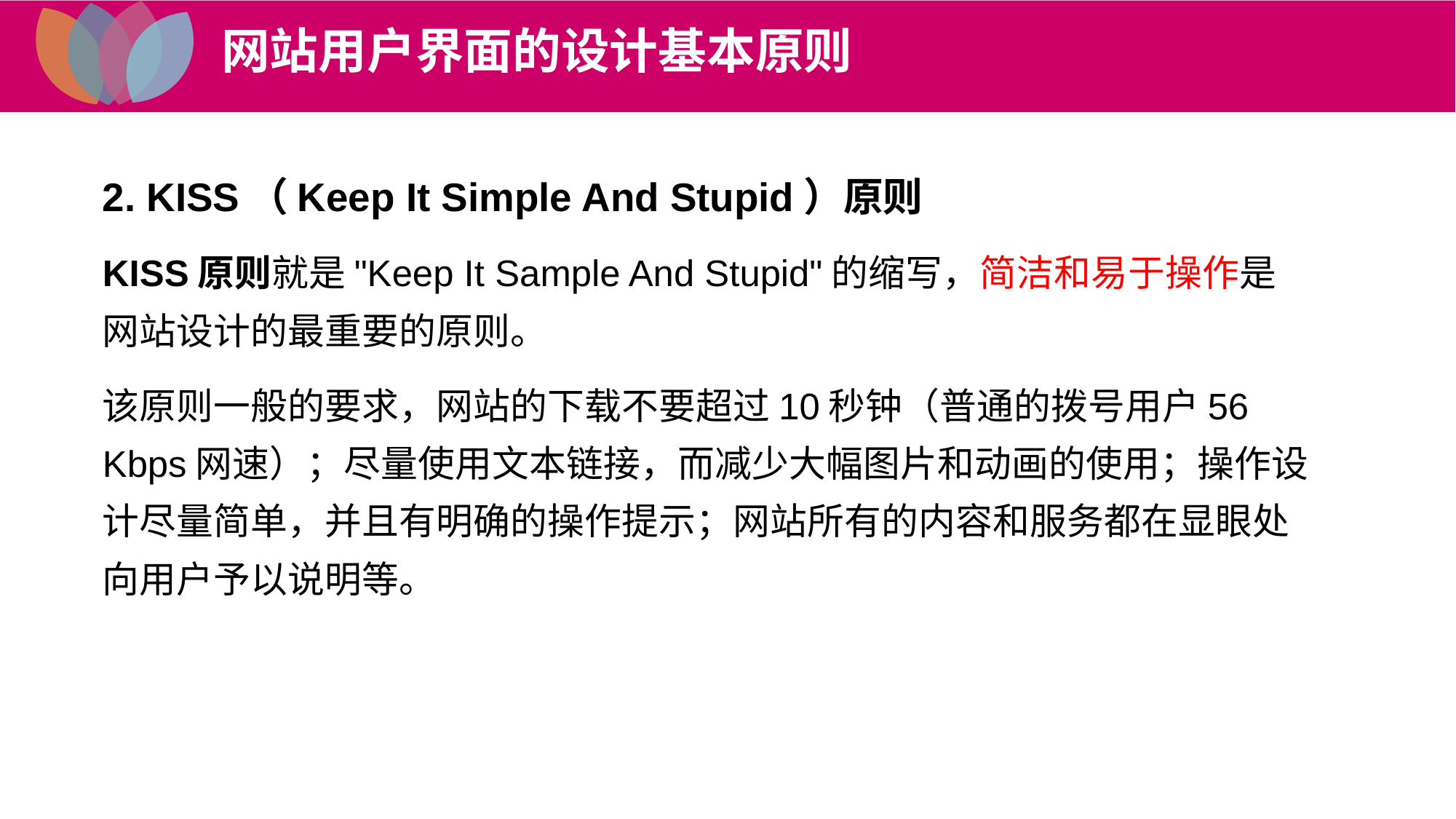

网站用户界面的设计基本原则
2. KISS（Keep It Simple And Stupid）原则
KISS原则就是"Keep It Sample And Stupid"的缩写，简洁和易于操作是网站设计的最重要的原则。
该原则一般的要求，网站的下载不要超过10秒钟（普通的拨号用户56 Kbps网速）；尽量使用文本链接，而减少大幅图片和动画的使用；操作设计尽量简单，并且有明确的操作提示；网站所有的内容和服务都在显眼处向用户予以说明等。